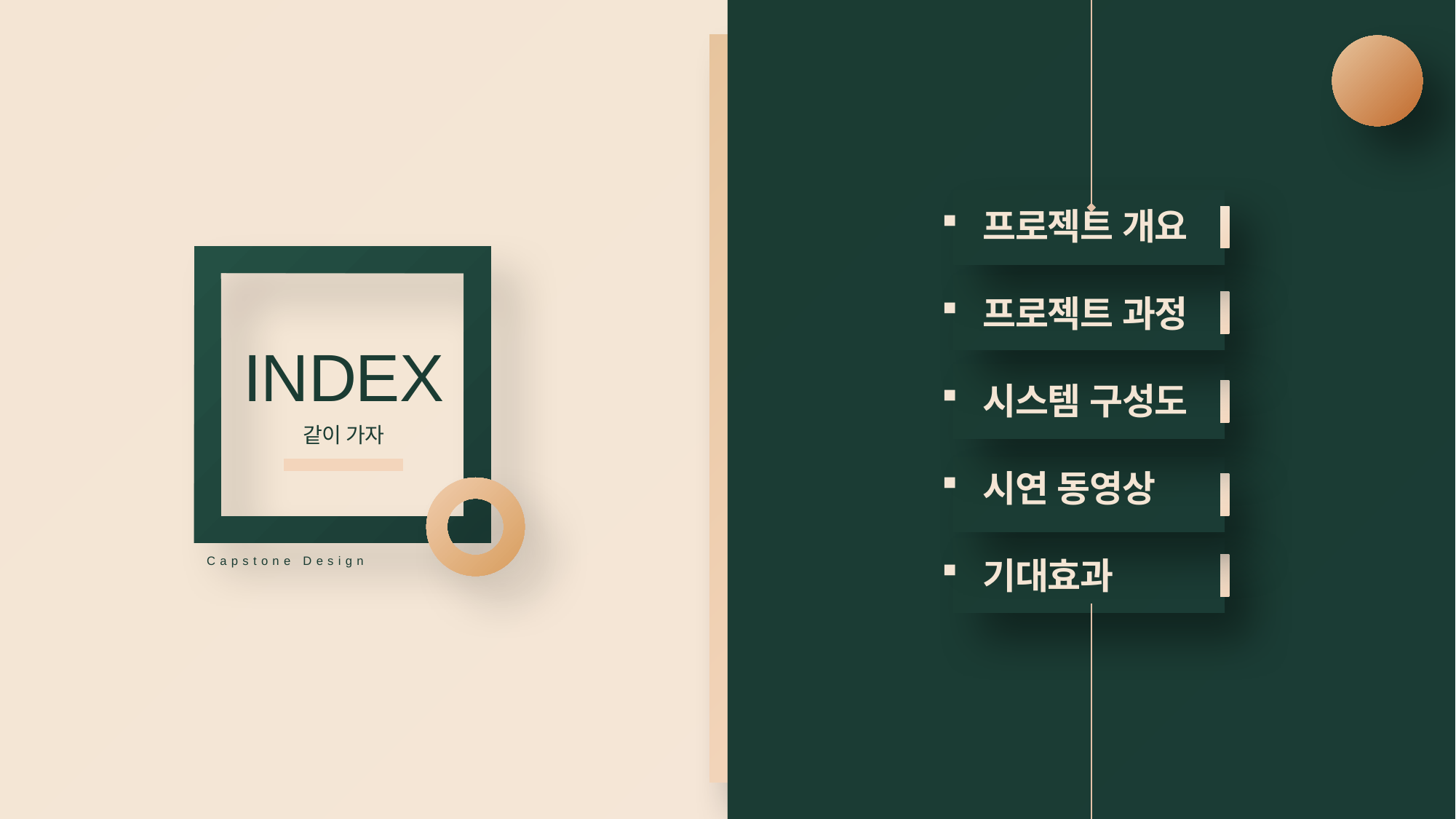

프로젝트 개요

프로젝트 과정

시스템 구성도

시연 동영상

기대효과

INDEX

같이 가자

Capstone Design